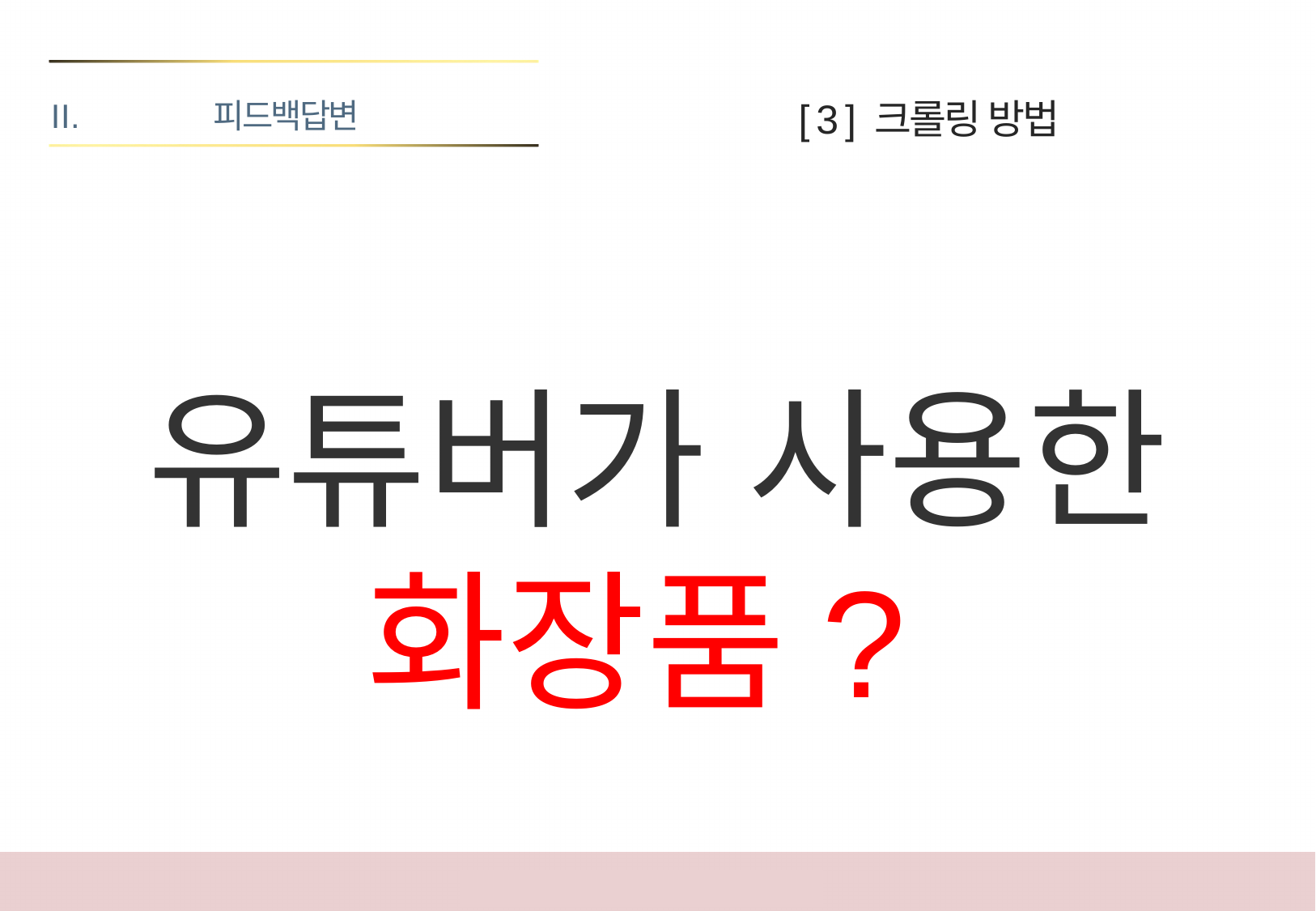

피드백답변
[ 3 ] 크롤링 방법
유튜버가 사용한 화장품?